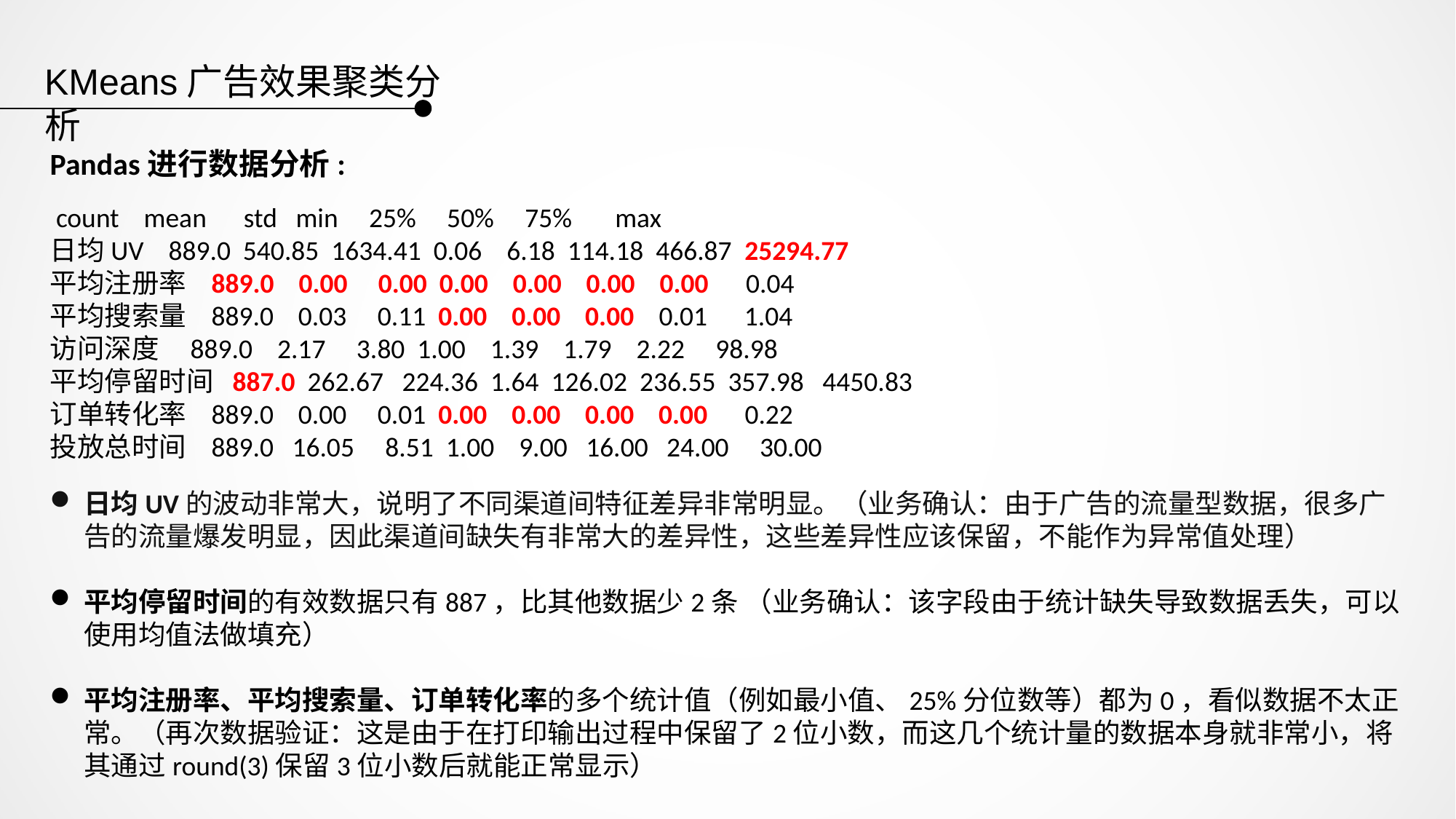

KMeans广告效果聚类分析

Pandas进行数据分析:
 count    mean      std   min     25%     50%     75%       max
日均UV    889.0  540.85  1634.41  0.06    6.18  114.18  466.87  25294.77
平均注册率   889.0    0.00     0.00  0.00    0.00    0.00    0.00      0.04
平均搜索量   889.0    0.03     0.11  0.00    0.00    0.00    0.01      1.04
访问深度    889.0    2.17     3.80  1.00    1.39    1.79    2.22     98.98
平均停留时间  887.0  262.67   224.36  1.64  126.02  236.55  357.98   4450.83
订单转化率   889.0    0.00     0.01  0.00    0.00    0.00    0.00      0.22
投放总时间   889.0   16.05     8.51  1.00    9.00   16.00   24.00     30.00
日均UV的波动非常大，说明了不同渠道间特征差异非常明显。（业务确认：由于广告的流量型数据，很多广告的流量爆发明显，因此渠道间缺失有非常大的差异性，这些差异性应该保留，不能作为异常值处理）

平均停留时间的有效数据只有887，比其他数据少2条 （业务确认：该字段由于统计缺失导致数据丢失，可以使用均值法做填充）

平均注册率、平均搜索量、订单转化率的多个统计值（例如最小值、25%分位数等）都为0，看似数据不太正常。（再次数据验证：这是由于在打印输出过程中保留了2位小数，而这几个统计量的数据本身就非常小，将其通过round(3)保留3位小数后就能正常显示）